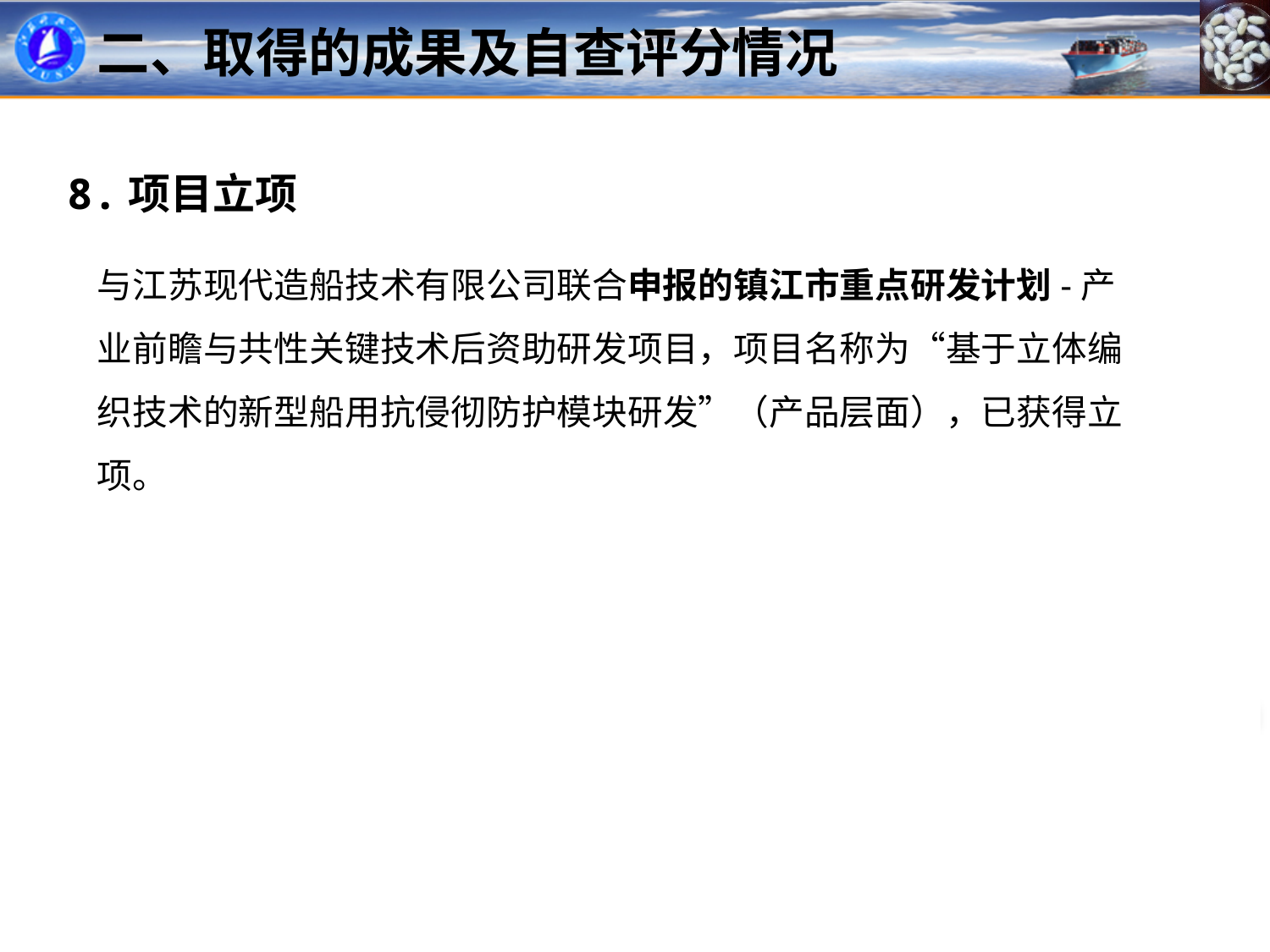

二、取得的成果及自查评分情况
8.项目立项
与江苏现代造船技术有限公司联合申报的镇江市重点研发计划-产业前瞻与共性关键技术后资助研发项目，项目名称为“基于立体编织技术的新型船用抗侵彻防护模块研发”（产品层面），已获得立项。